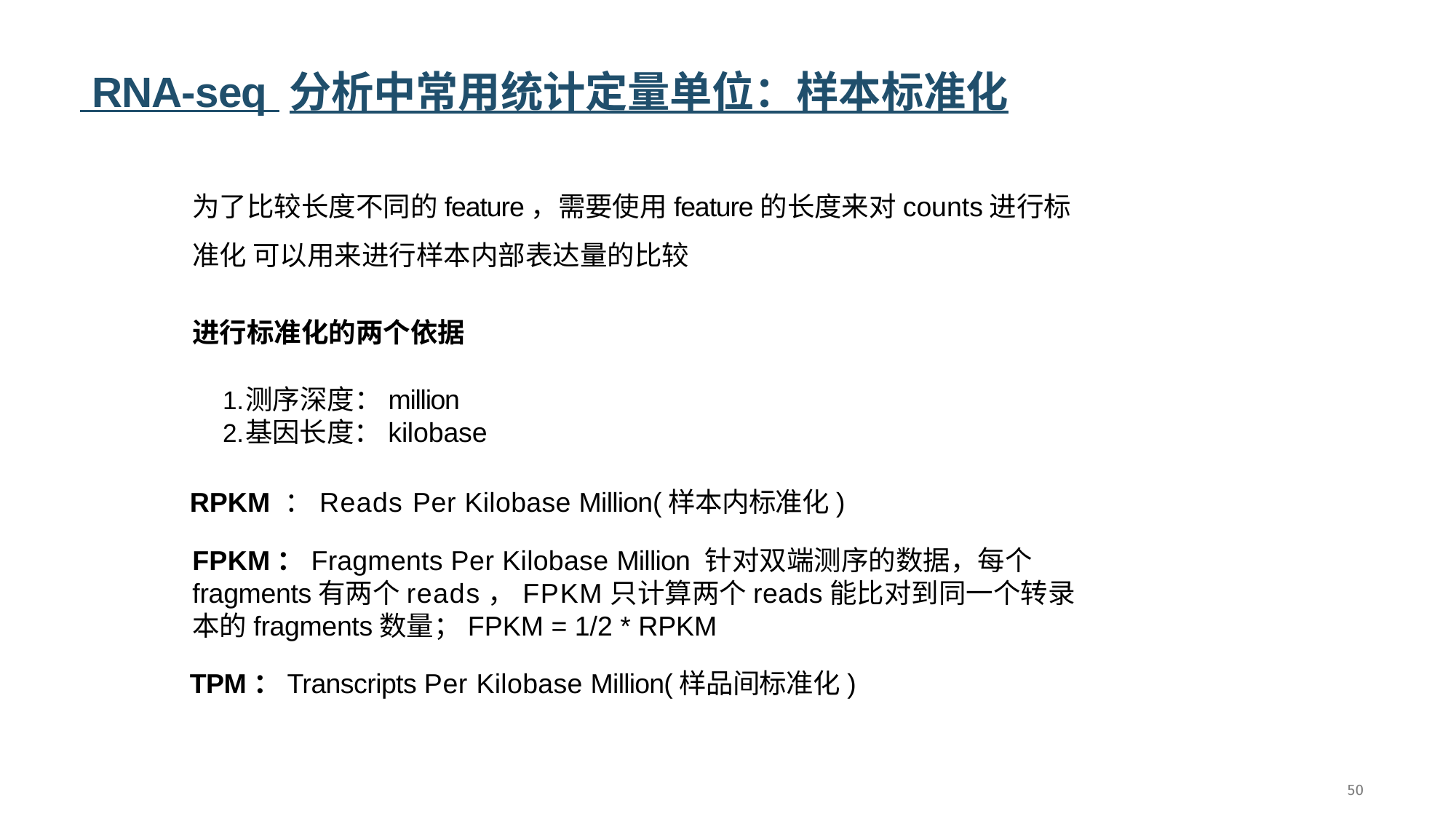

# RNA-seq 分析中常用统计定量单位：样本标准化
为了比较长度不同的feature，需要使用feature的长度来对counts进行标准化 可以用来进行样本内部表达量的比较

进行标准化的两个依据

测序深度：million
基因长度：kilobase

RPKM ：Reads Per Kilobase Million(样本内标准化)
FPKM：Fragments Per Kilobase Million 针对双端测序的数据，每个fragments有两个reads，FPKM只计算两个reads能比对到同一个转录本的fragments数量；FPKM = 1/2 * RPKM
TPM：Transcripts Per Kilobase Million(样品间标准化)
50